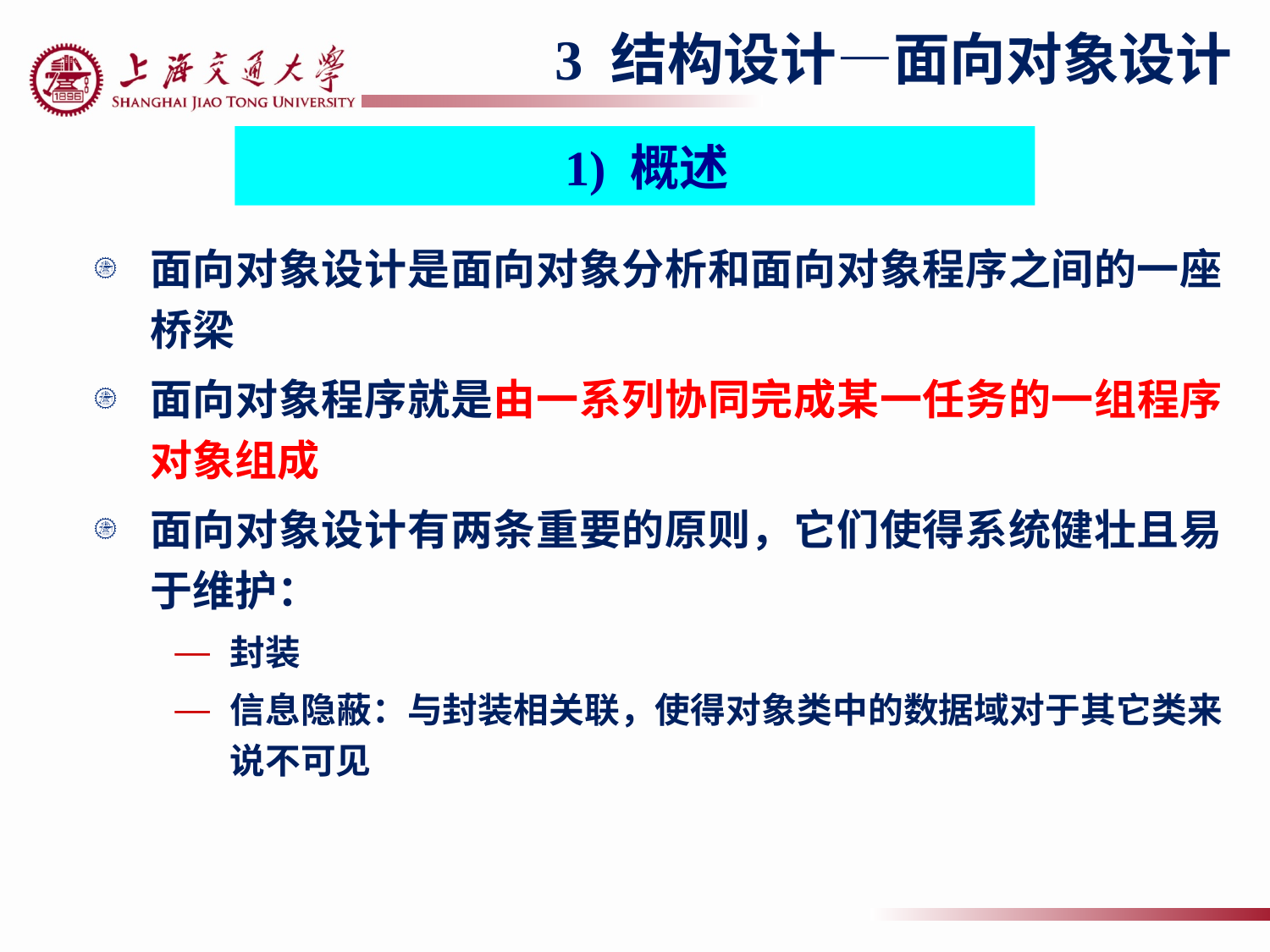

3 结构设计—面向对象设计
  1) 概述
面向对象设计是面向对象分析和面向对象程序之间的一座桥梁
面向对象程序就是由一系列协同完成某一任务的一组程序对象组成
面向对象设计有两条重要的原则，它们使得系统健壮且易于维护：
封装
信息隐蔽：与封装相关联，使得对象类中的数据域对于其它类来说不可见